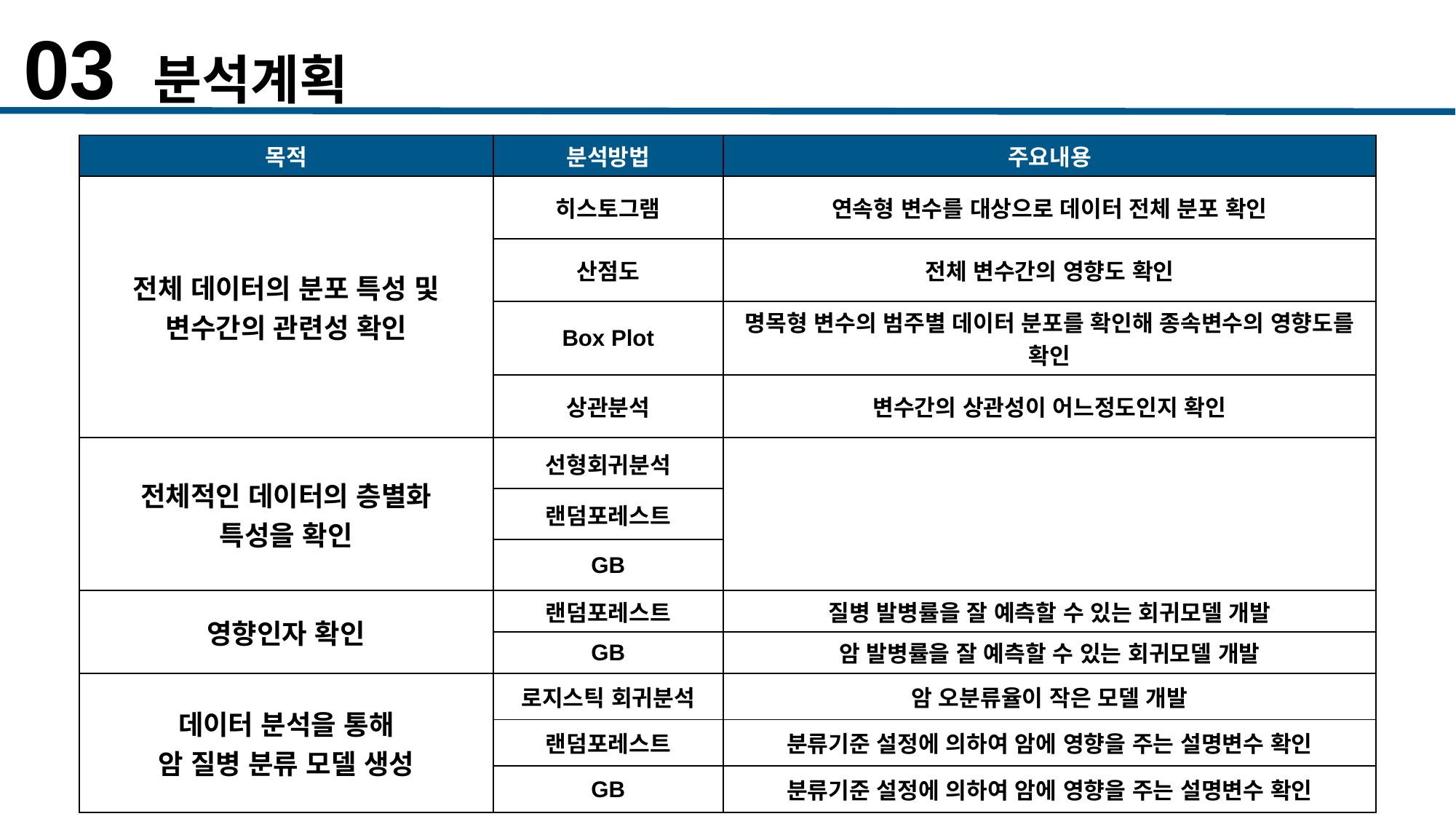

03 분석계획
| 목적 | 분석방법 | 주요내용 |
| --- | --- | --- |
| 전체 데이터의 분포 특성 및 변수간의 관련성 확인 | 히스토그램 | 연속형 변수를 대상으로 데이터 전체 분포 확인 |
|  | 산점도 | 전체 변수간의 영향도 확인 |
|  | Box Plot | 명목형 변수의 범주별 데이터 분포를 확인해 종속변수의 영향도를 확인 |
|  | 상관분석 | 변수간의 상관성이 어느정도인지 확인 |
| 전체적인 데이터의 층별화 특성을 확인 | 선형회귀분석 |  |
|  | 랜덤포레스트 |  |
|  | GB |  |
| 영향인자 확인 | 랜덤포레스트 | 질병 발병률을 잘 예측할 수 있는 회귀모델 개발 |
|  | GB | 암 발병률을 잘 예측할 수 있는 회귀모델 개발 |
| 데이터 분석을 통해 암 질병 분류 모델 생성 | 로지스틱 회귀분석 | 암 오분류율이 작은 모델 개발 |
|  | 랜덤포레스트 | 분류기준 설정에 의하여 암에 영향을 주는 설명변수 확인 |
|  | GB | 분류기준 설정에 의하여 암에 영향을 주는 설명변수 확인 |